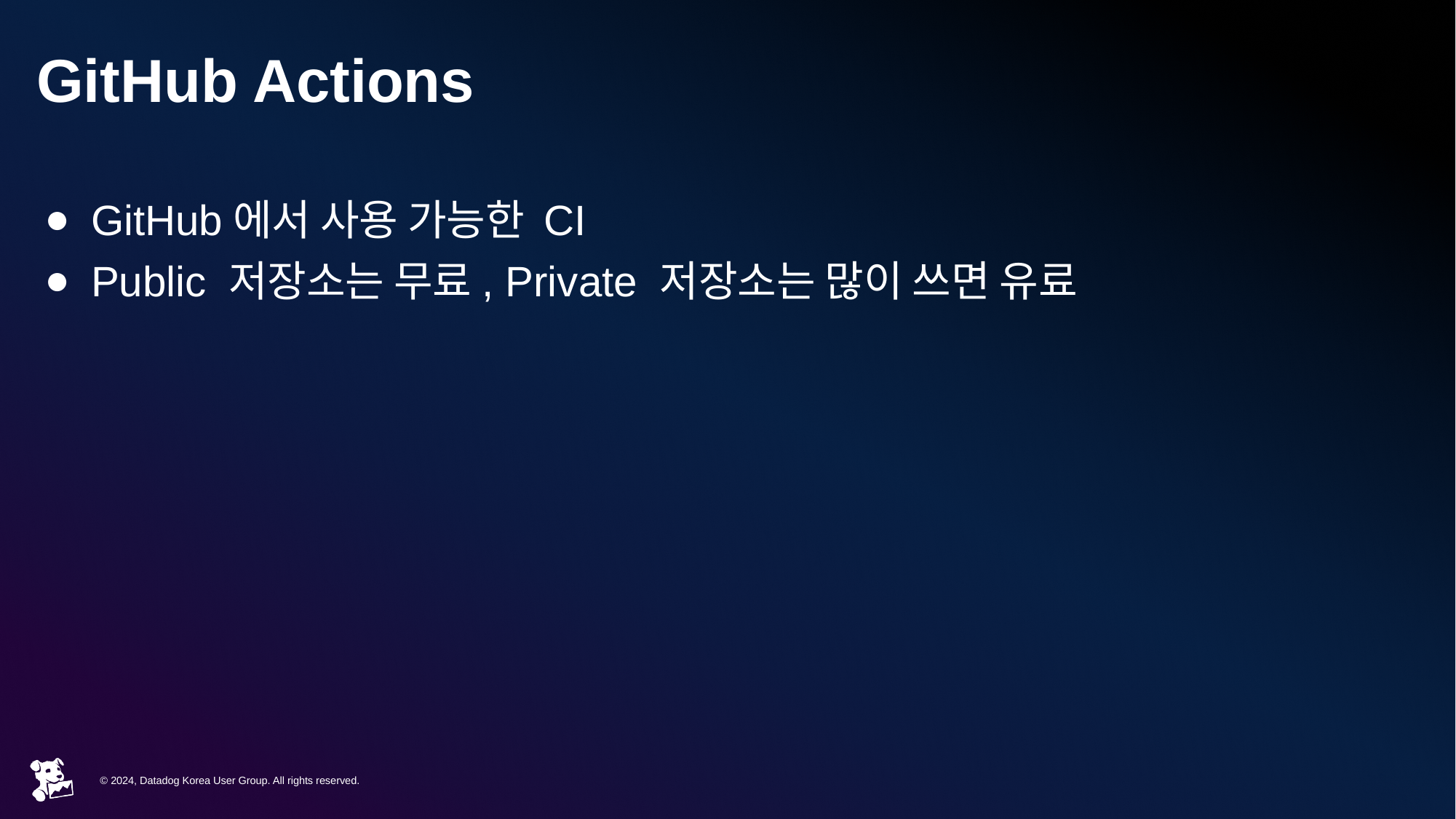

# GitHub Actions
GitHub에서 사용 가능한 CI
Public 저장소는 무료, Private 저장소는 많이 쓰면 유료